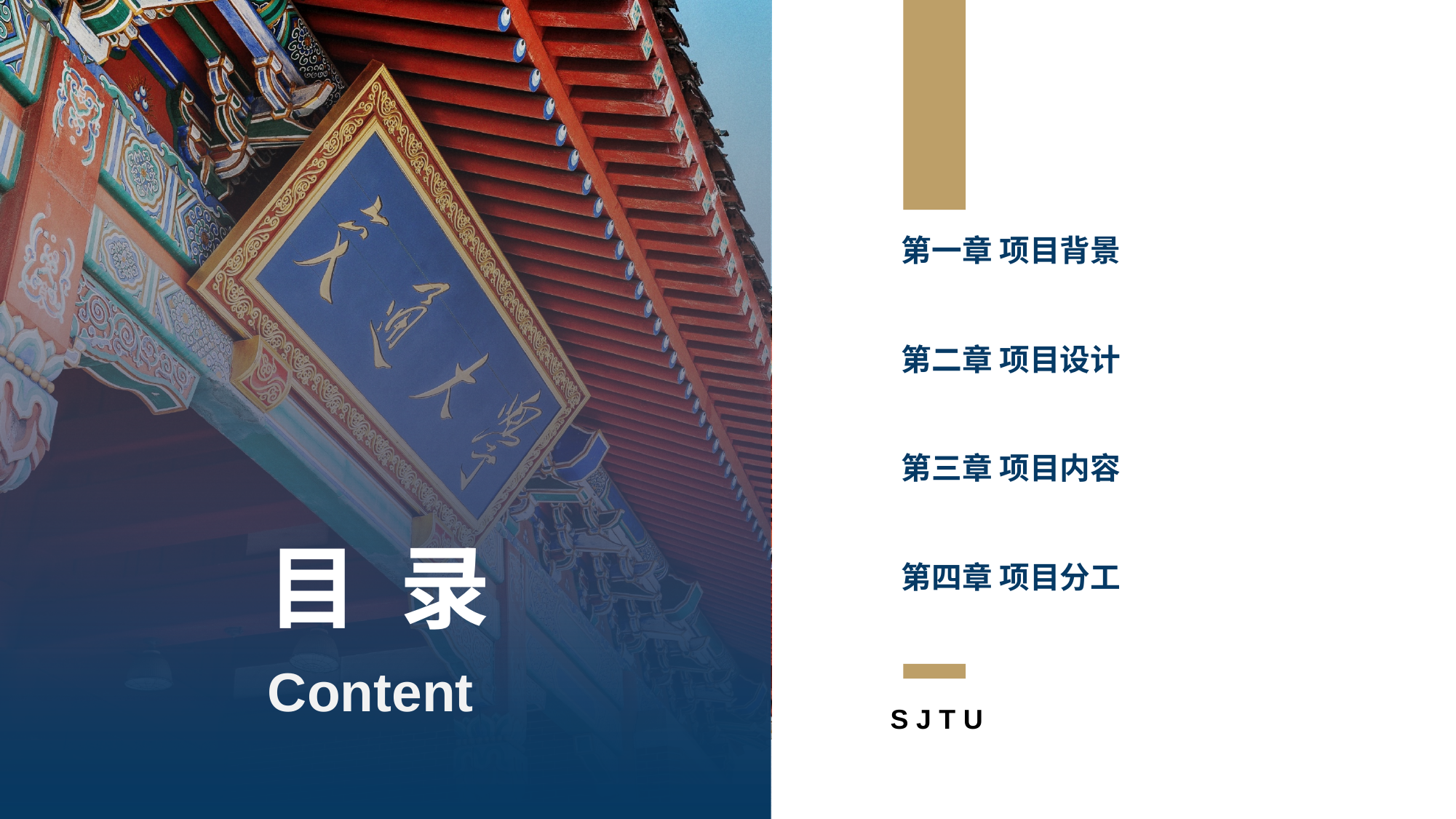

第一章 项目背景

第二章 项目设计
第三章 项目内容
第四章 项目分工